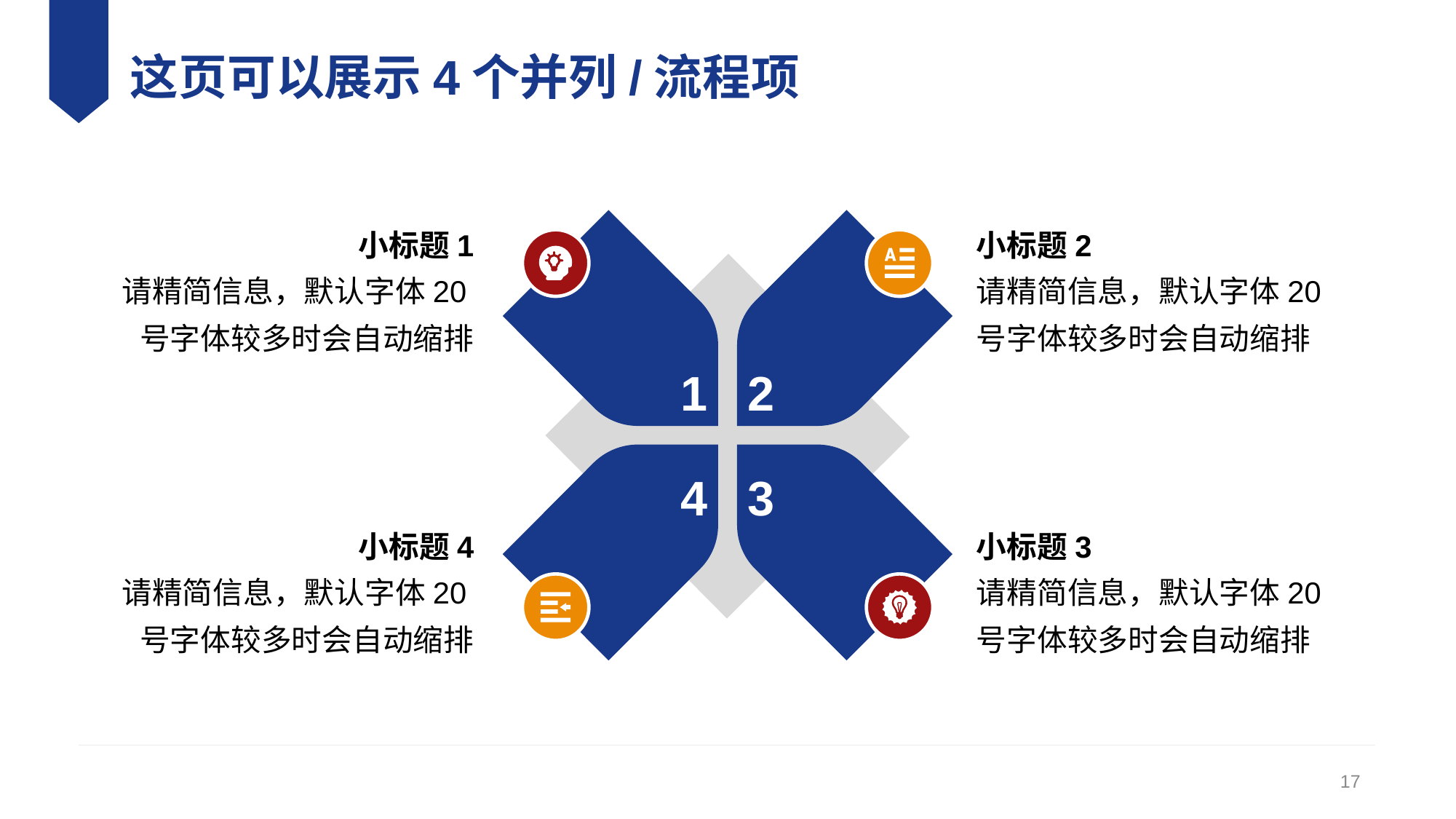

# 这页可以展示4个并列/流程项
小标题1
请精简信息，默认字体20号字体较多时会自动缩排
小标题2
请精简信息，默认字体20号字体较多时会自动缩排
1
2

4
3

小标题3
请精简信息，默认字体20号字体较多时会自动缩排
小标题4
请精简信息，默认字体20号字体较多时会自动缩排
17